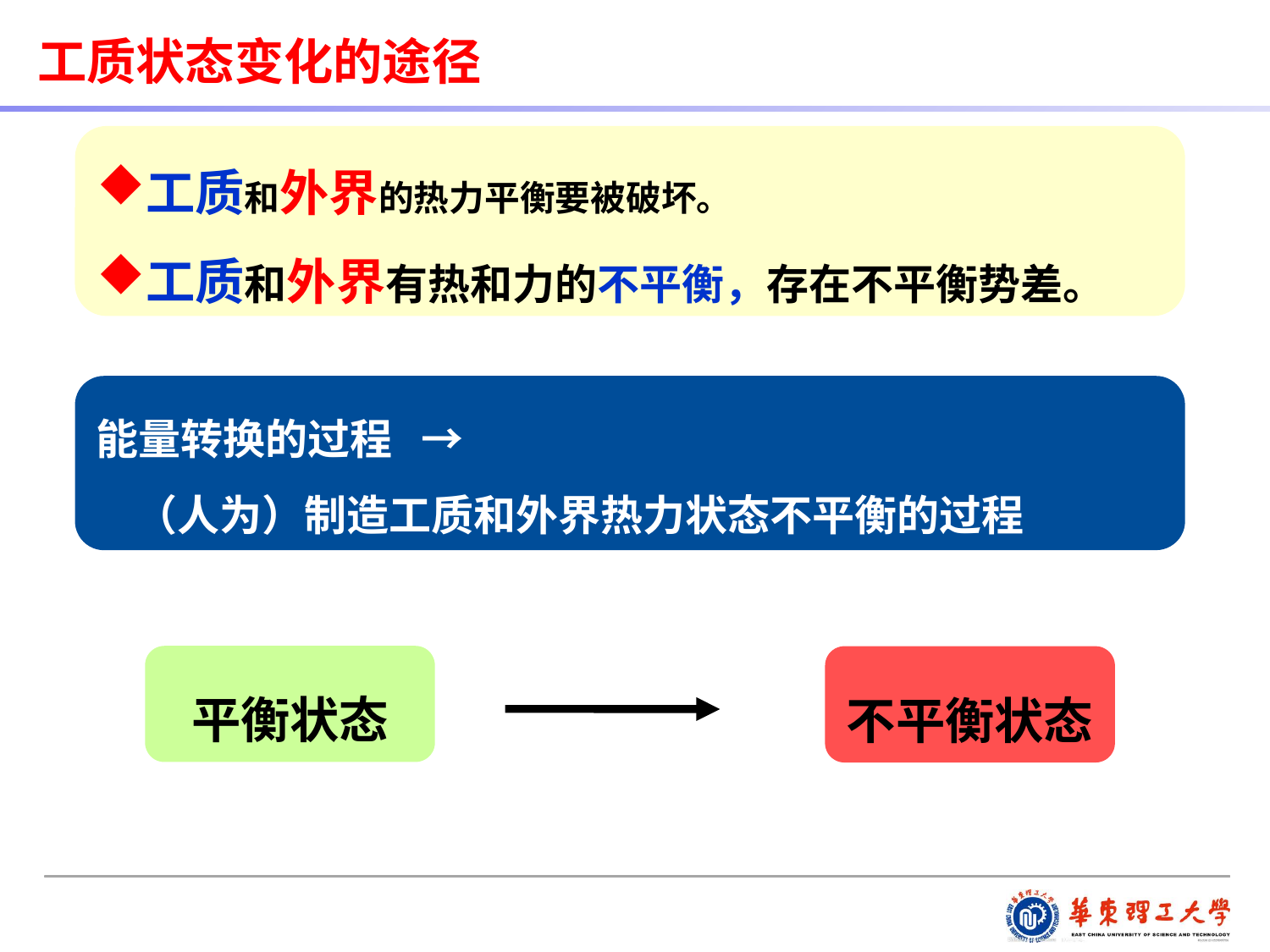

工质状态变化的途径
工质和外界的热力平衡要被破坏。
工质和外界有热和力的不平衡，存在不平衡势差。
能量转换的过程   →
   （人为）制造工质和外界热力状态不平衡的过程
平衡状态
不平衡状态